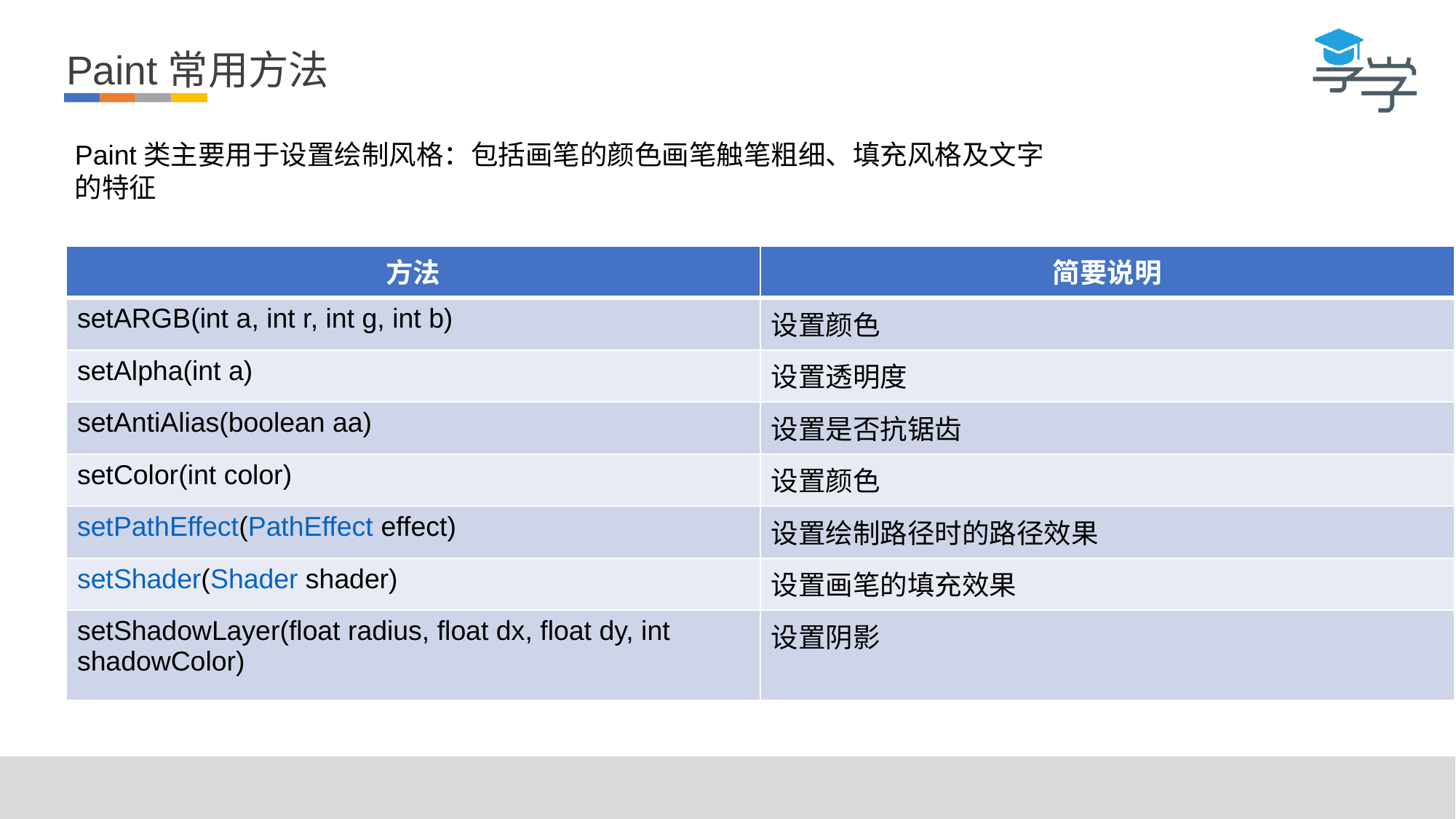

Paint常用方法

Paint类主要用于设置绘制风格：包括画笔的颜色画笔触笔粗细、填充风格及文字的特征
| 方法 | 简要说明 |
| --- | --- |
| setARGB(int a, int r, int g, int b) | 设置颜色 |
| setAlpha(int a) | 设置透明度 |
| setAntiAlias(boolean aa) | 设置是否抗锯齿 |
| setColor(int color) | 设置颜色 |
| setPathEffect(PathEffect effect) | 设置绘制路径时的路径效果 |
| setShader(Shader shader) | 设置画笔的填充效果 |
| setShadowLayer(float radius, float dx, float dy, int shadowColor) | 设置阴影 |